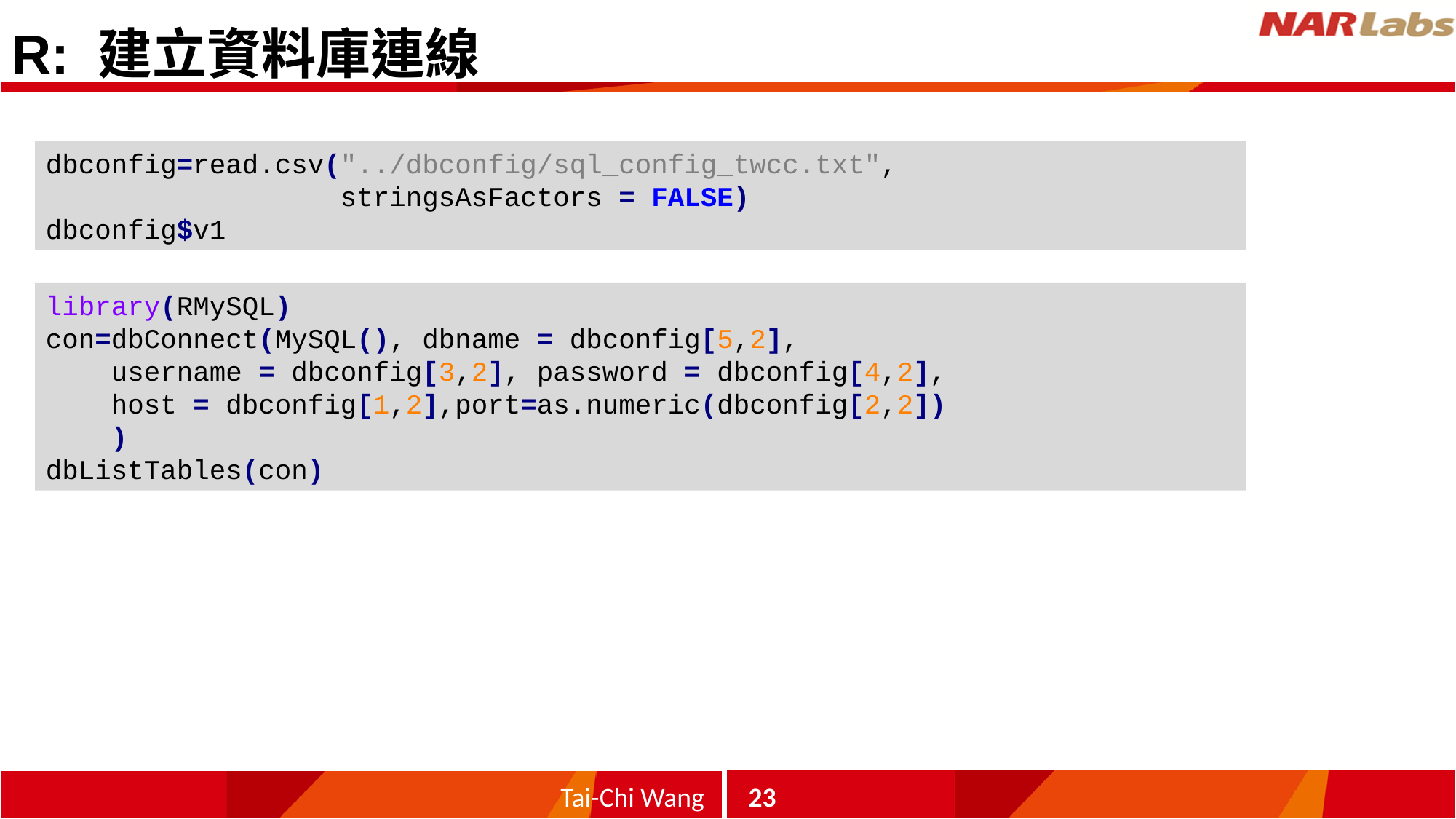

# R: 建立資料庫連線
dbconfig=read.csv("../dbconfig/sql_config_twcc.txt",
                  stringsAsFactors = FALSE)
dbconfig$v1
library(RMySQL)
con=dbConnect(MySQL(), dbname = dbconfig[5,2],
    username = dbconfig[3,2], password = dbconfig[4,2],
    host = dbconfig[1,2],port=as.numeric(dbconfig[2,2])
    )
dbListTables(con)